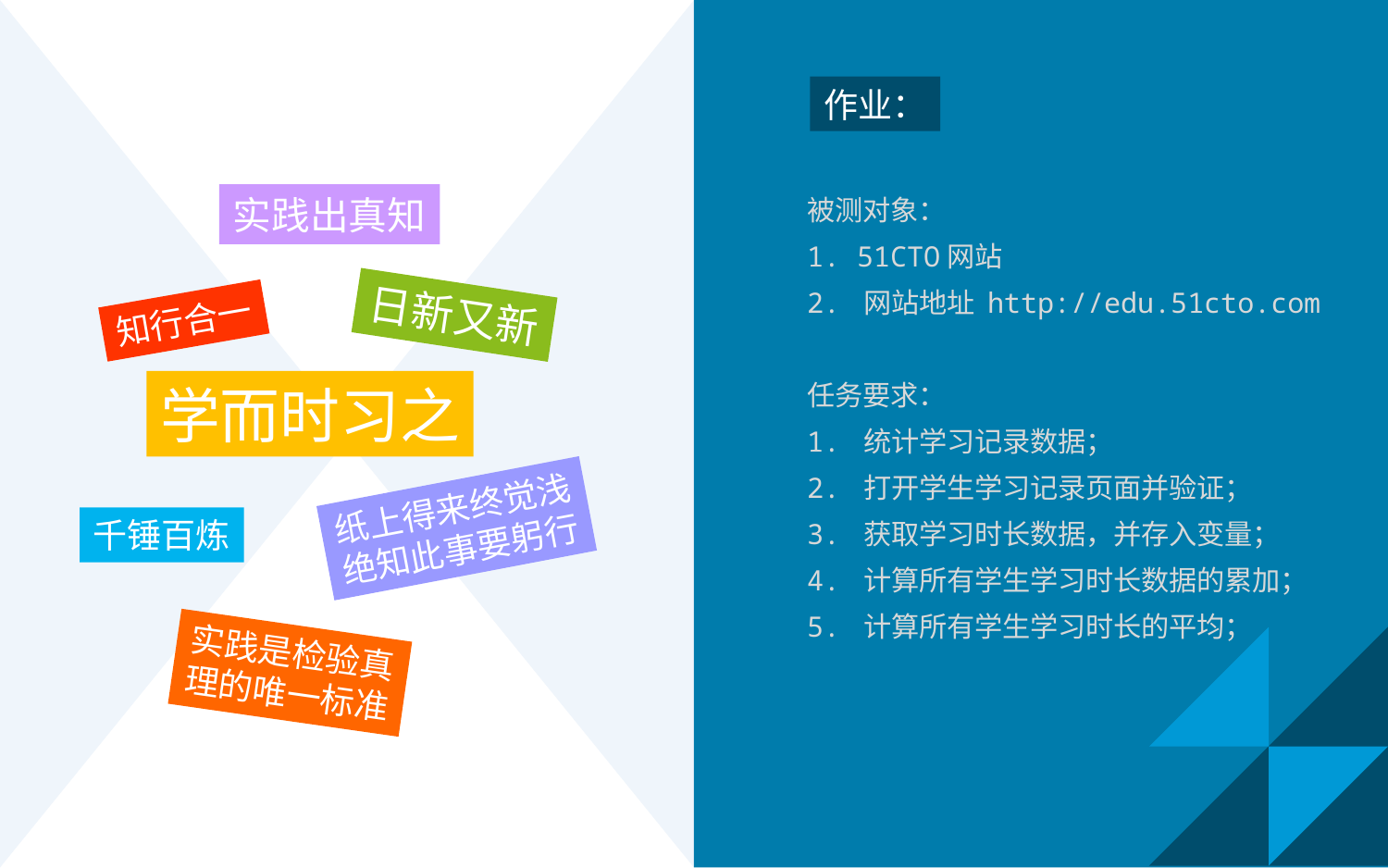

作业：

被测对象：
1. 51CTO网站
2. 网站地址 http://edu.51cto.com

任务要求：
1. 统计学习记录数据；
2. 打开学生学习记录页面并验证；
3. 获取学习时长数据，并存入变量；
4. 计算所有学生学习时长数据的累加；
5. 计算所有学生学习时长的平均；

实践出真知

日新又新
知行合一
学而时习之
纸上得来终觉浅
绝知此事要躬行
千锤百炼
实践是检验真
理的唯一标准